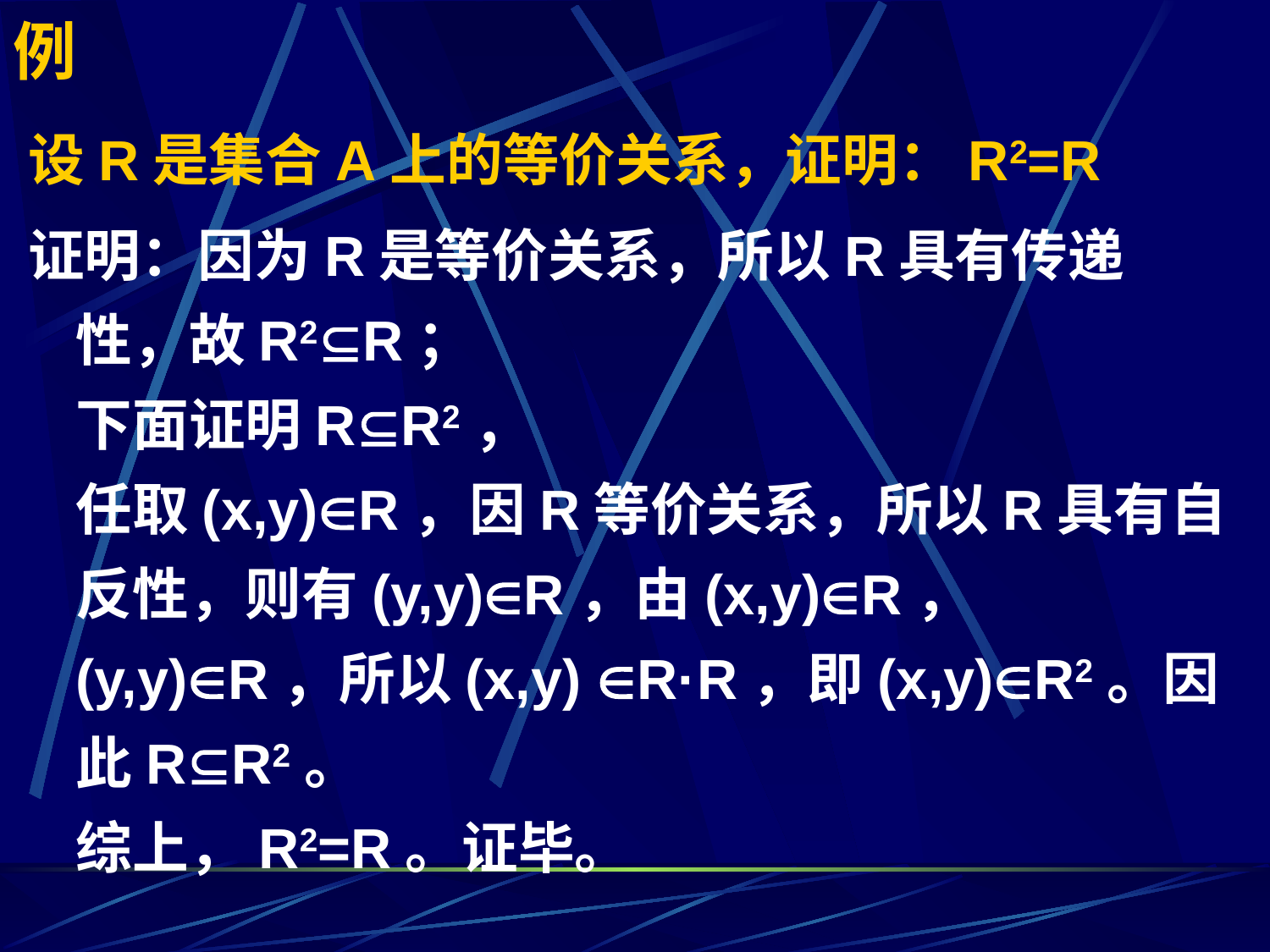

# 例
设R是集合A上的等价关系，证明：R2=R
证明：因为R是等价关系，所以R具有传递性，故R2⊆R；
下面证明R⊆R2，
任取(x,y)∈R，因R等价关系，所以R具有自反性，则有(y,y)∈R，由(x,y)∈R，(y,y)∈R，所以(x,y) ∈R·R，即(x,y)∈R2。因此R⊆R2。
综上，R2=R。证毕。